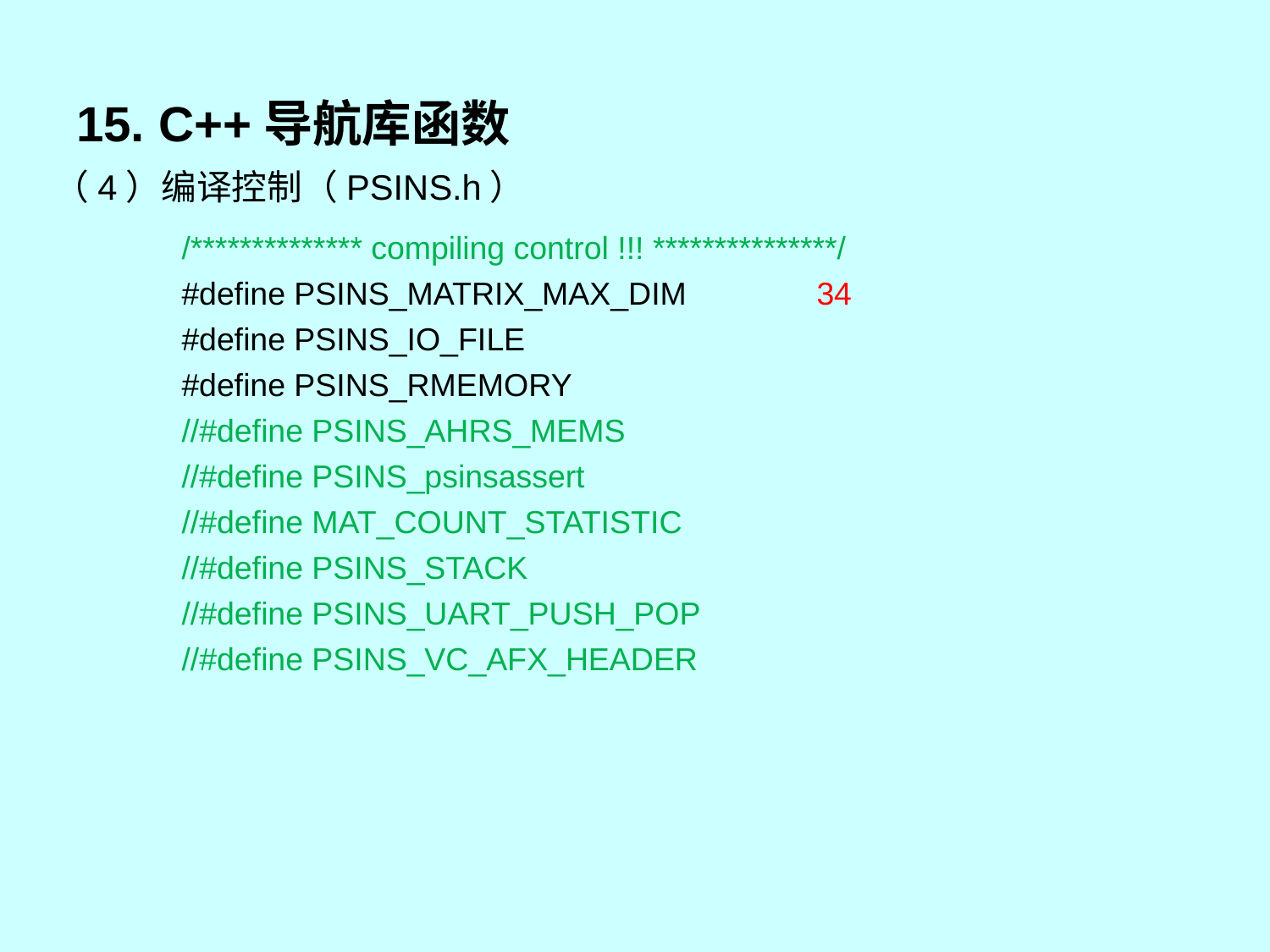

# 15. C++导航库函数
（4）编译控制（PSINS.h）
/************** compiling control !!! ***************/
#define PSINS_MATRIX_MAX_DIM  	34
#define PSINS_IO_FILE
#define PSINS_RMEMORY
//#define PSINS_AHRS_MEMS
//#define PSINS_psinsassert
//#define MAT_COUNT_STATISTIC
//#define PSINS_STACK
//#define PSINS_UART_PUSH_POP
//#define PSINS_VC_AFX_HEADER
53